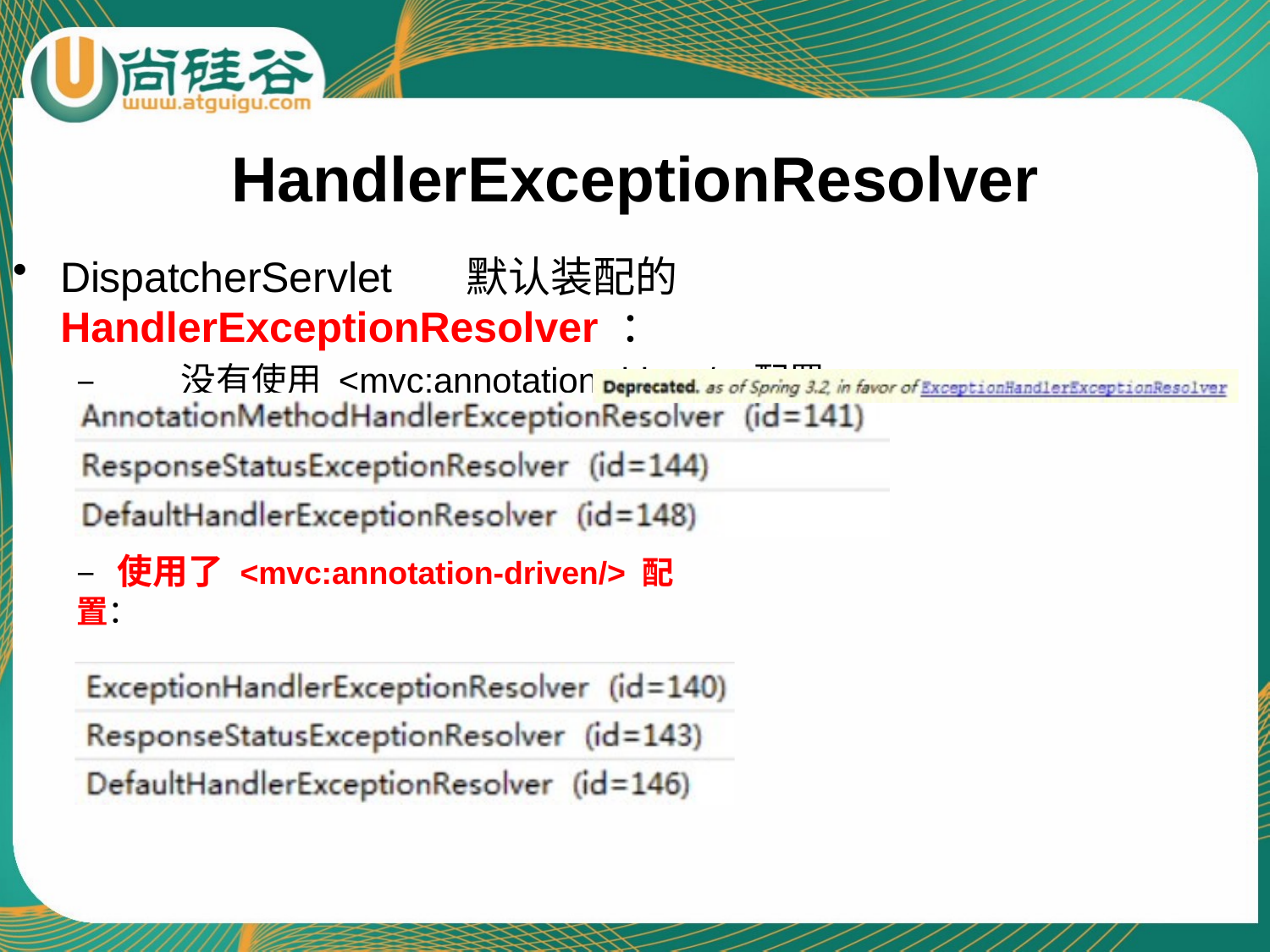

# HandlerExceptionResolver
DispatcherServlet	默认装配的 HandlerExceptionResolver ：
–	没有使用 <mvc:annotation-driven/> 配置：

–	使用了 <mvc:annotation-driven/> 配置：